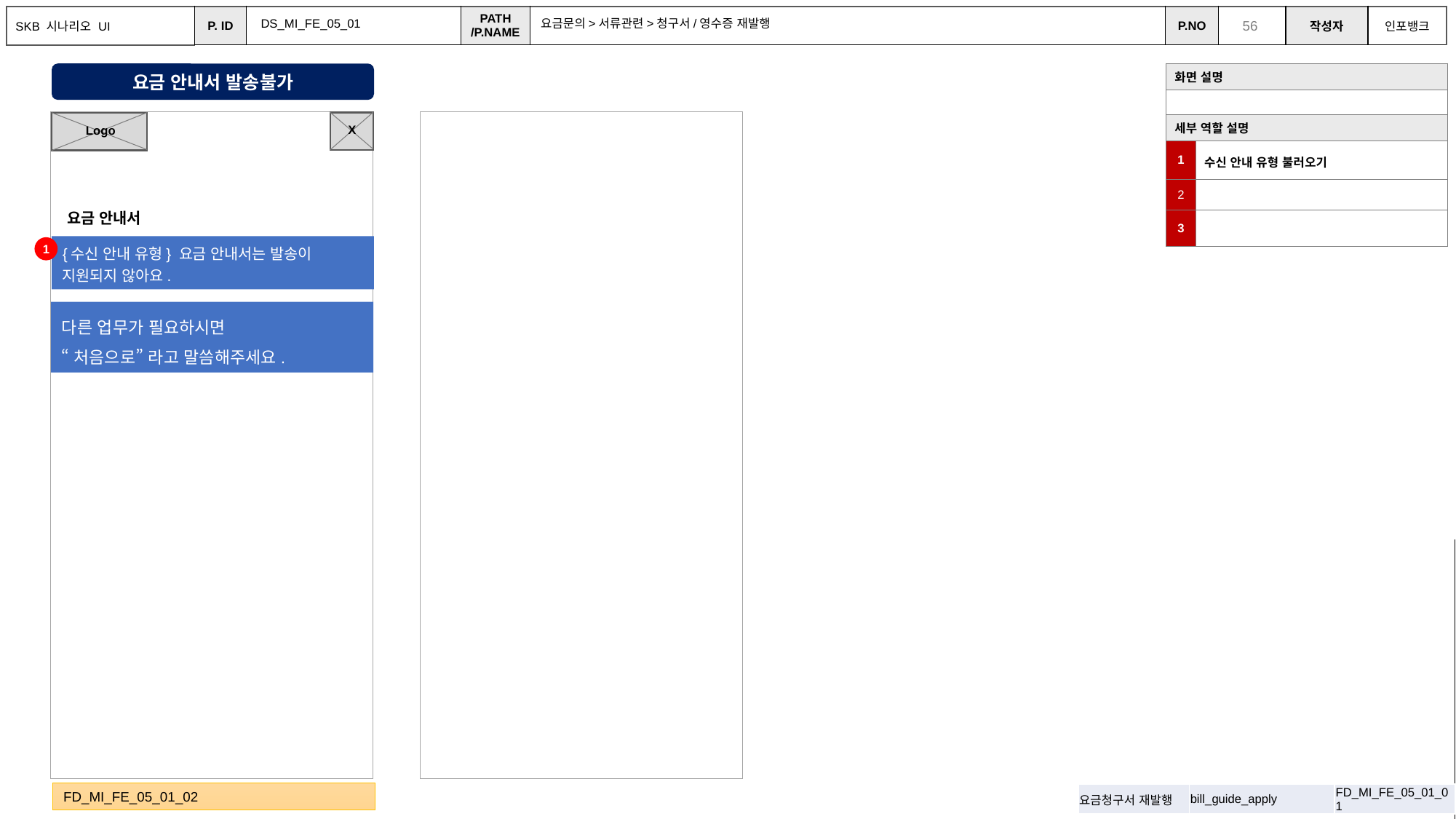

DS_MI_FE_05_01
요금문의>서류관련>청구서/영수증 재발행
요금 안내서 발송불가
| 화면 설명 |  |
| --- | --- |
|  |  |
| 세부 역할 설명 |  |
| 1 | 수신 안내 유형 불러오기 |
| 2 |  |
| 3 |  |

X

Logo
요금 안내서
{수신 안내 유형} 요금 안내서는 발송이 지원되지 않아요.
1
다른 업무가 필요하시면
“처음으로” 라고 말씀해주세요.
챗봇에 시나리오와 동일
처리되는 시간이 있어, 1시간 내로 처리됩니다.
실시간성 아님
챗봇의 내용과 동일하게 멘트 구성하기
화면에 보여줌
신청되었습니다. 화면안내

FD_MI_FE_05_01_02
| 요금청구서 재발행 | bill\_guide\_apply | FD\_MI\_FE\_05\_01\_01 |
| --- | --- | --- |